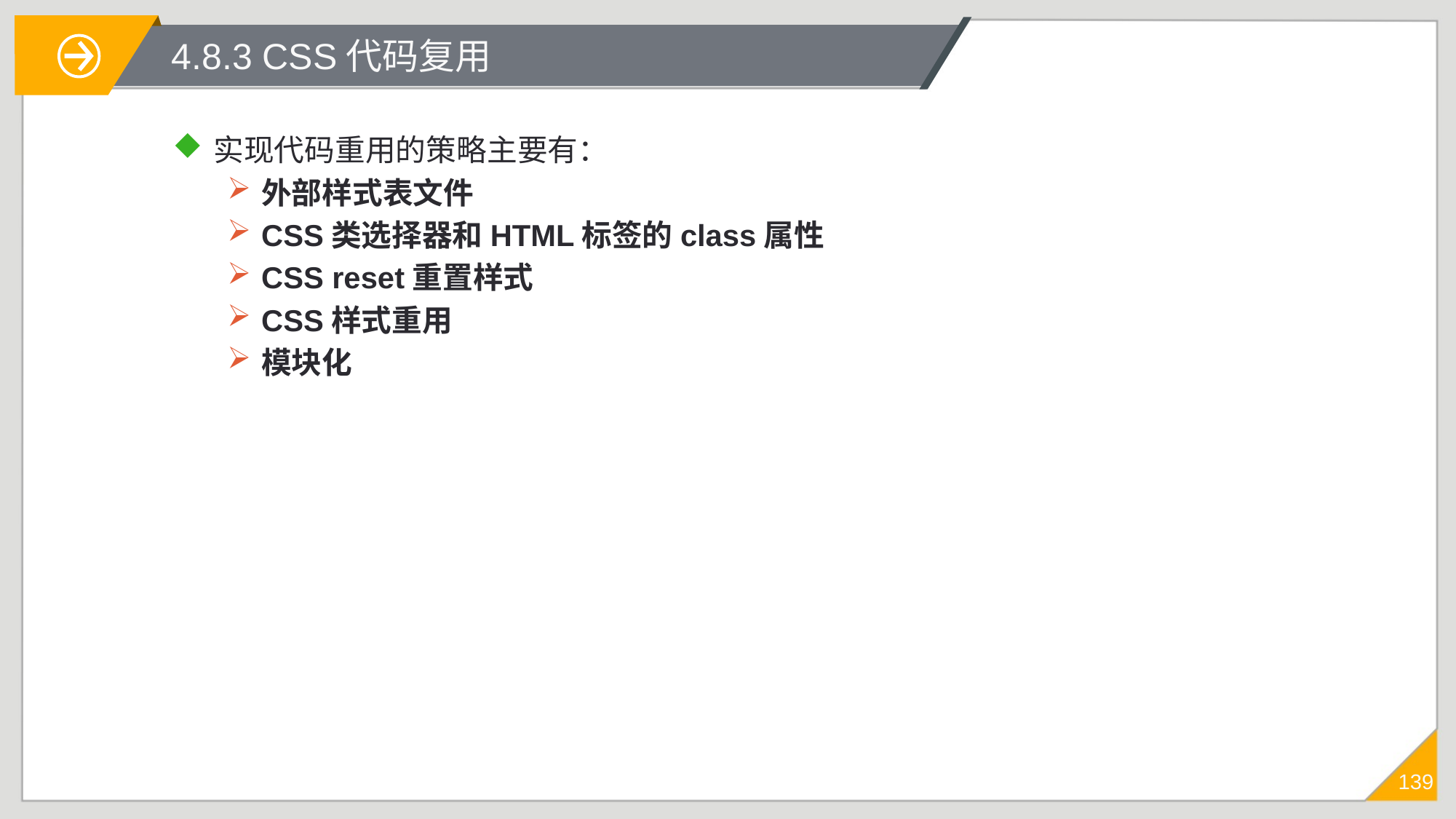

# 4.8.3 CSS代码复用
实现代码重用的策略主要有：
外部样式表文件
CSS类选择器和HTML标签的class属性
CSS reset重置样式
CSS样式重用
模块化